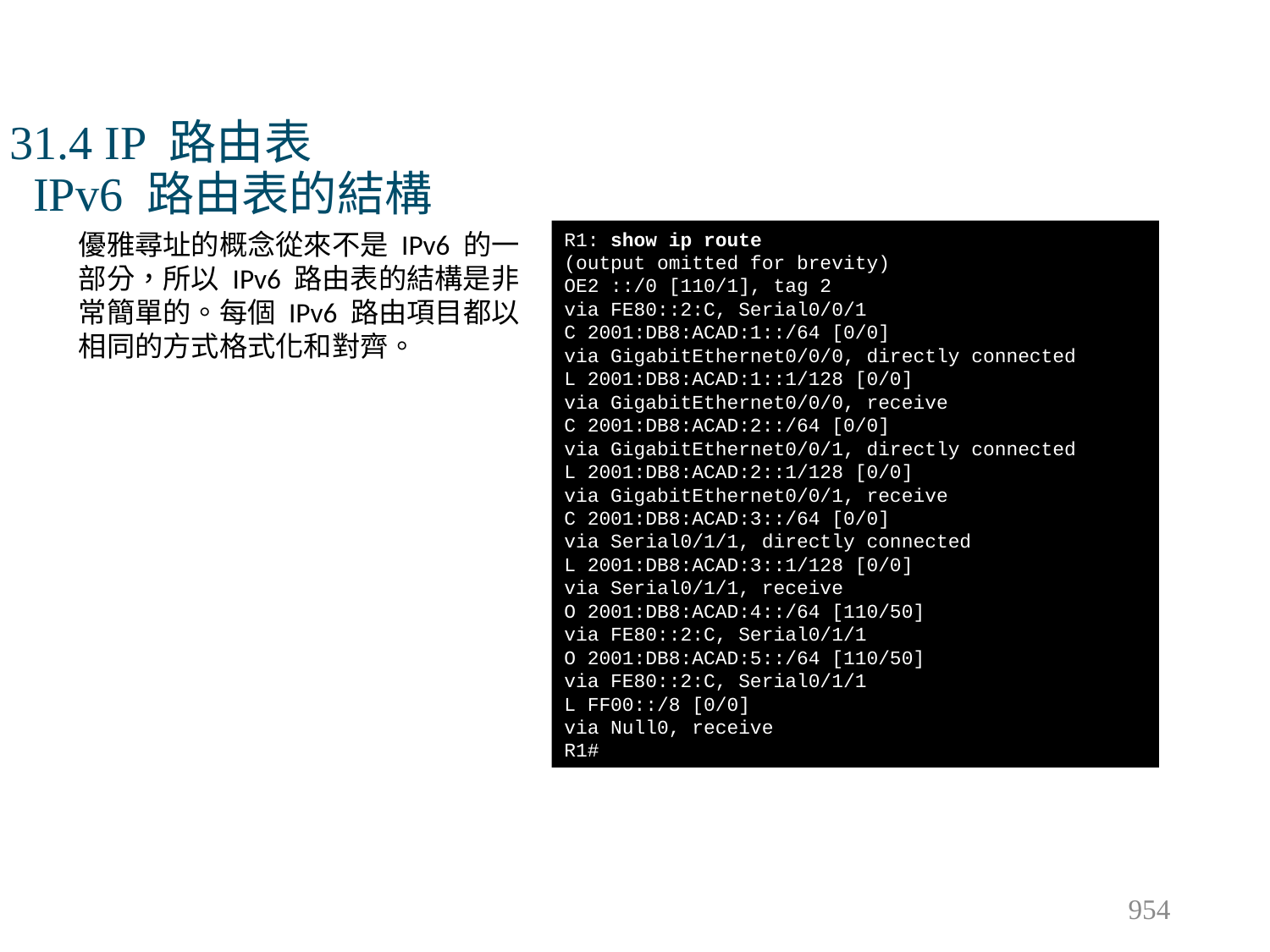

# 31.4 IP 路由表 IPv6 路由表的結構
R1: show ip route
(output omitted for brevity)
OE2 ::/0 [110/1], tag 2
via FE80::2:C, Serial0/0/1
C 2001:DB8:ACAD:1::/64 [0/0]
via GigabitEthernet0/0/0, directly connected
L 2001:DB8:ACAD:1::1/128 [0/0]
via GigabitEthernet0/0/0, receive
C 2001:DB8:ACAD:2::/64 [0/0]
via GigabitEthernet0/0/1, directly connected
L 2001:DB8:ACAD:2::1/128 [0/0]
via GigabitEthernet0/0/1, receive
C 2001:DB8:ACAD:3::/64 [0/0]
via Serial0/1/1, directly connected
L 2001:DB8:ACAD:3::1/128 [0/0]
via Serial0/1/1, receive
O 2001:DB8:ACAD:4::/64 [110/50]
via FE80::2:C, Serial0/1/1
O 2001:DB8:ACAD:5::/64 [110/50]
via FE80::2:C, Serial0/1/1
L FF00::/8 [0/0]
via Null0, receive
R1#
優雅尋址的概念從來不是 IPv6 的一部分，所以 IPv6 路由表的結構是非常簡單的。每個 IPv6 路由項目都以相同的方式格式化和對齊。
954